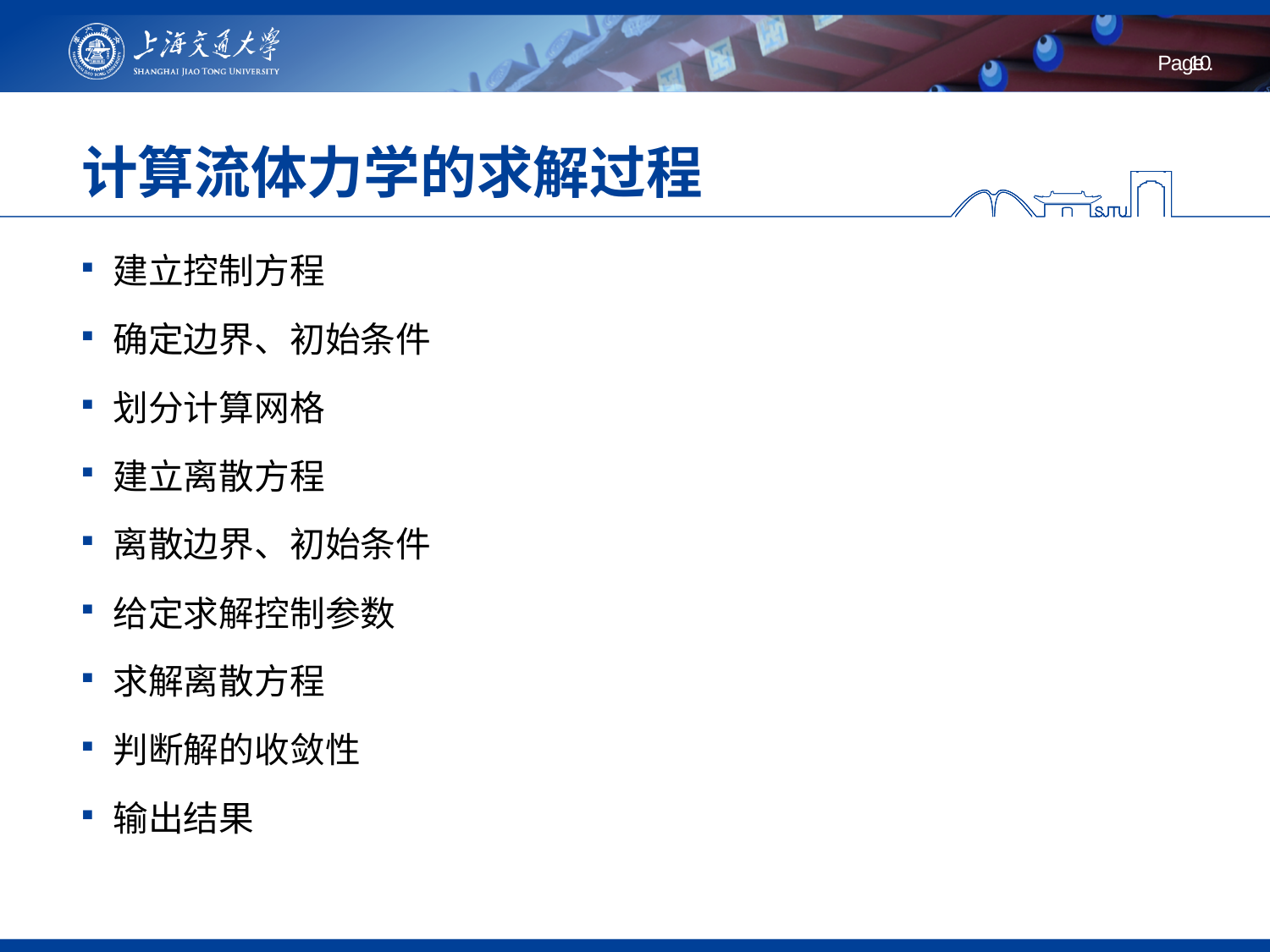

# 计算流体力学的求解过程
建立控制方程
确定边界、初始条件
划分计算网格
建立离散方程
离散边界、初始条件
给定求解控制参数
求解离散方程
判断解的收敛性
输出结果